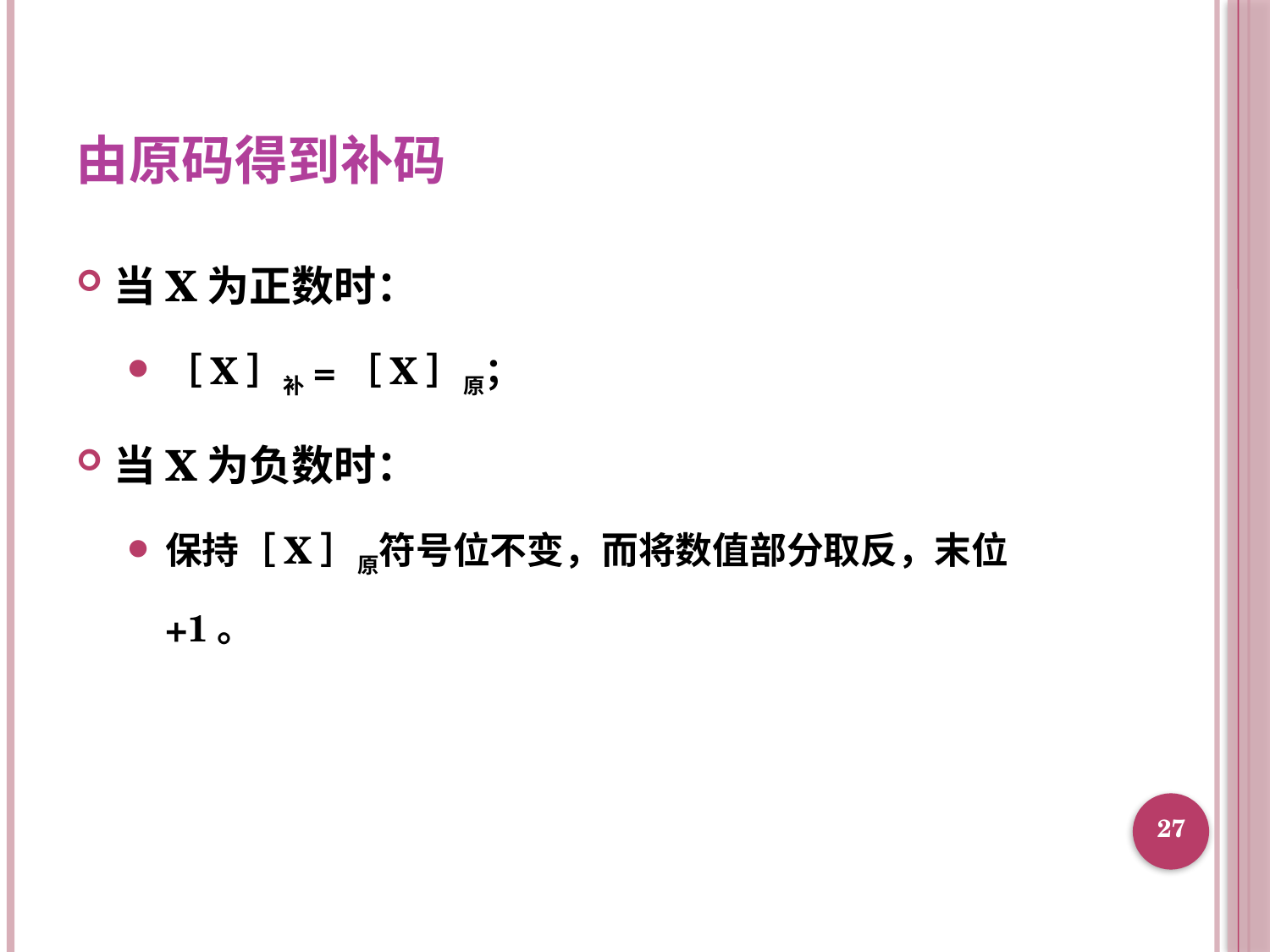

# 由原码得到补码
当X为正数时：
［X］补=［X］原；
当X为负数时：
保持［X］原符号位不变，而将数值部分取反，末位+1。
27